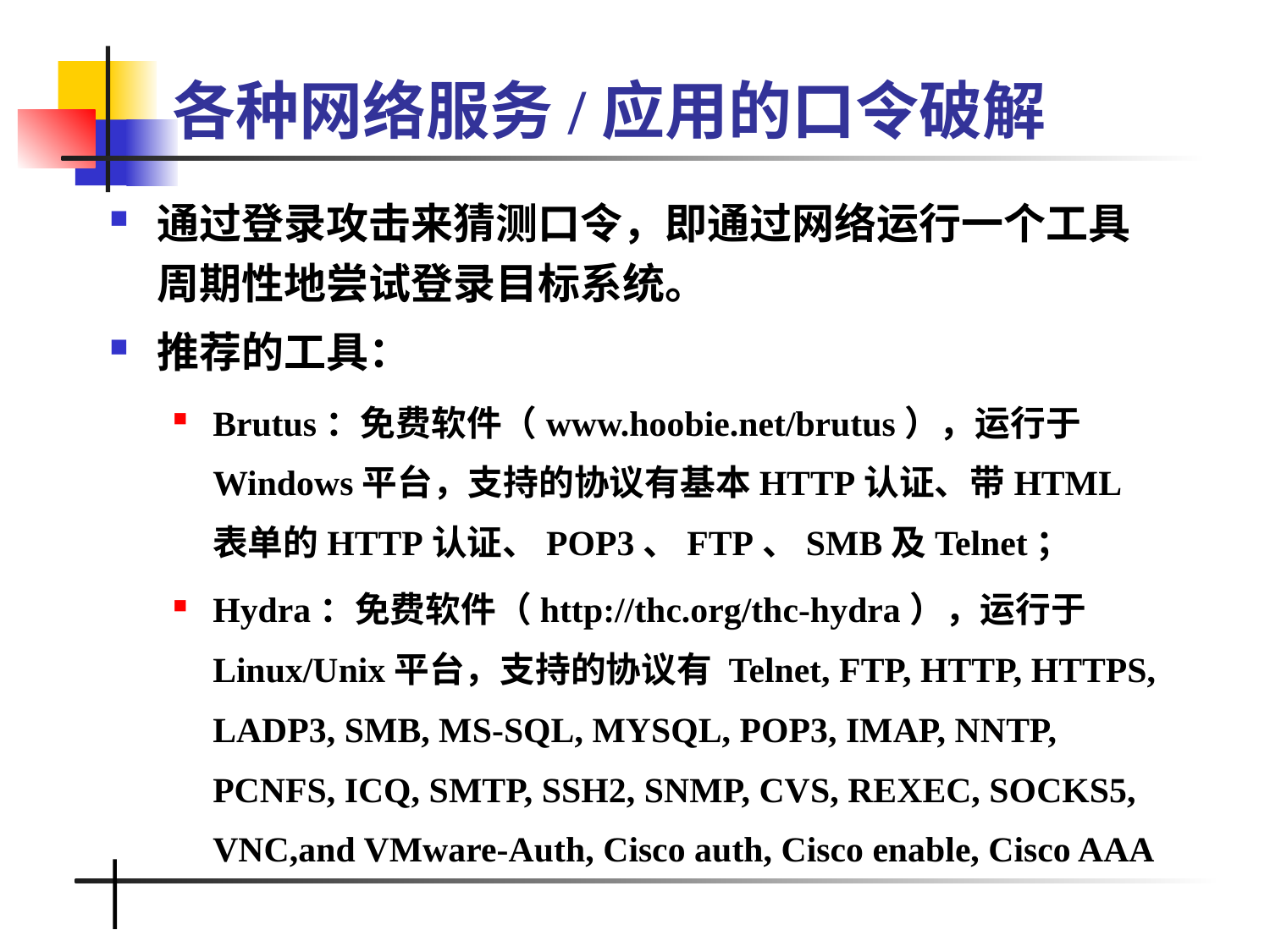

# 各种网络服务/应用的口令破解
通过登录攻击来猜测口令，即通过网络运行一个工具周期性地尝试登录目标系统。
推荐的工具：
Brutus：免费软件（www.hoobie.net/brutus），运行于Windows平台，支持的协议有基本HTTP认证、带HTML表单的HTTP认证、POP3、FTP、SMB及Telnet；
Hydra：免费软件（http://thc.org/thc-hydra），运行于Linux/Unix平台，支持的协议有 Telnet, FTP, HTTP, HTTPS, LADP3, SMB, MS-SQL, MYSQL, POP3, IMAP, NNTP, PCNFS, ICQ, SMTP, SSH2, SNMP, CVS, REXEC, SOCKS5, VNC,and VMware-Auth, Cisco auth, Cisco enable, Cisco AAA